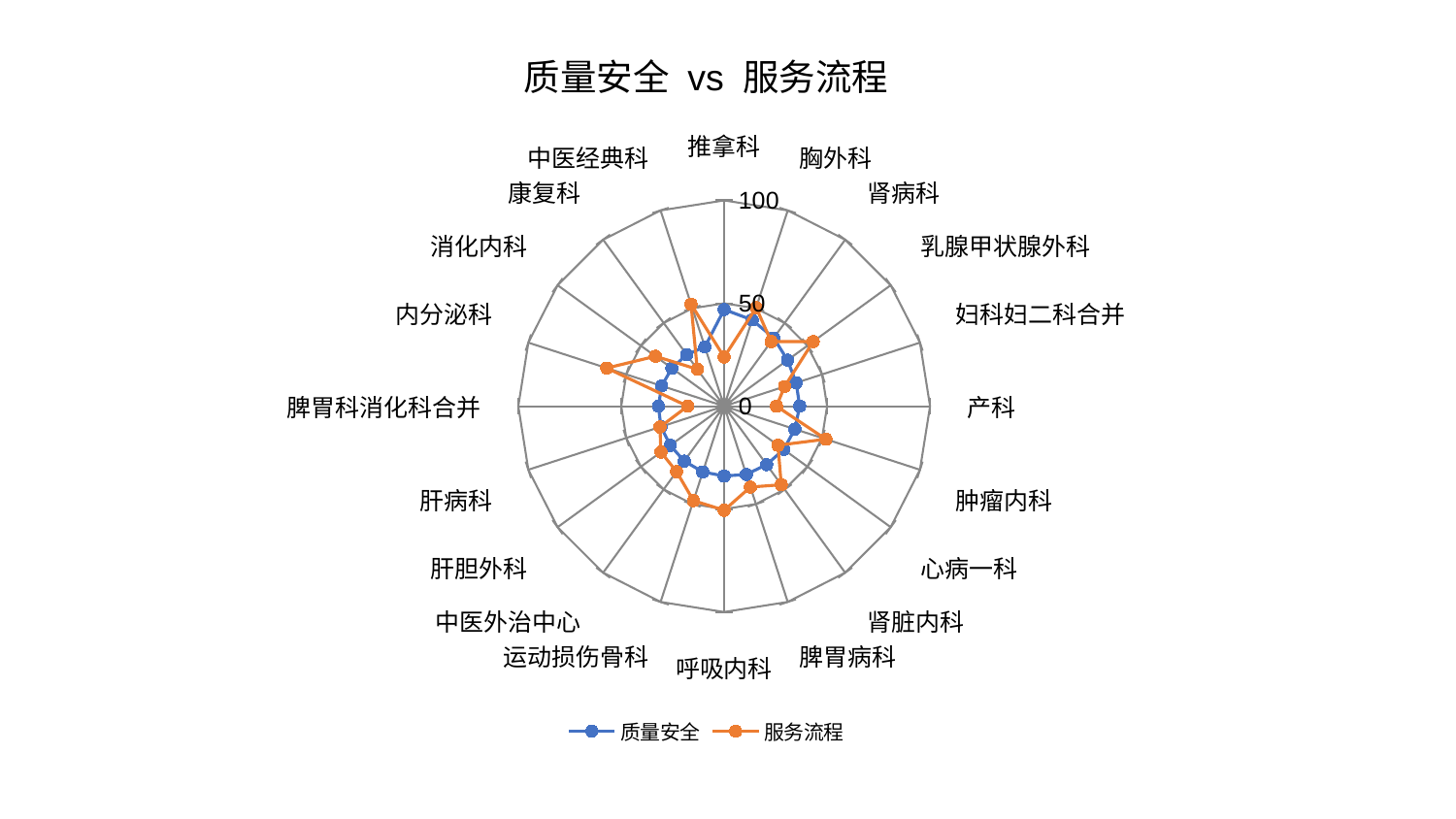

### Chart: 质量安全 vs 服务流程

| Category | 质量安全 | 服务流程 |
|---|---|---|
| 推拿科 | 46.97688171038636 | 23.874317219384302 |
| 胸外科 | 44.0624077213205 | 50.37189937336622 |
| 肾病科 | 40.97601979805489 | 38.84554072585411 |
| 乳腺甲状腺外科 | 38.08709583033759 | 53.45619360568958 |
| 妇科妇二科合并 | 36.779673840775345 | 30.857641400313142 |
| 产科 | 36.69744931246755 | 25.433342687663483 |
| 肿瘤内科 | 36.111715996243966 | 51.94967899684676 |
| 心病一科 | 35.77675389272137 | 32.32204222842549 |
| 肾脏内科 | 35.12330223916843 | 47.195872700131005 |
| 脾胃病科 | 34.86456781019413 | 41.33222812579733 |
| 呼吸内科 | 33.9443648679642 | 50.58085438909234 |
| 运动损伤骨科 | 33.602511241815975 | 48.26270642594781 |
| 中医外治中心 | 32.98602396671741 | 39.353426894687274 |
| 肝胆外科 | 32.40234491843003 | 37.96495205103202 |
| 肝病科 | 32.310021503407924 | 32.8018512966367 |
| 脾胃科消化科合并 | 31.93447921910992 | 17.75121402762486 |
| 内分泌科 | 31.901691743958658 | 59.99562267547736 |
| 消化内科 | 31.41207993338537 | 41.2922123577867 |
| 康复科 | 30.943759693864894 | 22.22603615298658 |
| 中医经典科 | 30.35028429620084 | 52.12048285874284 |
9